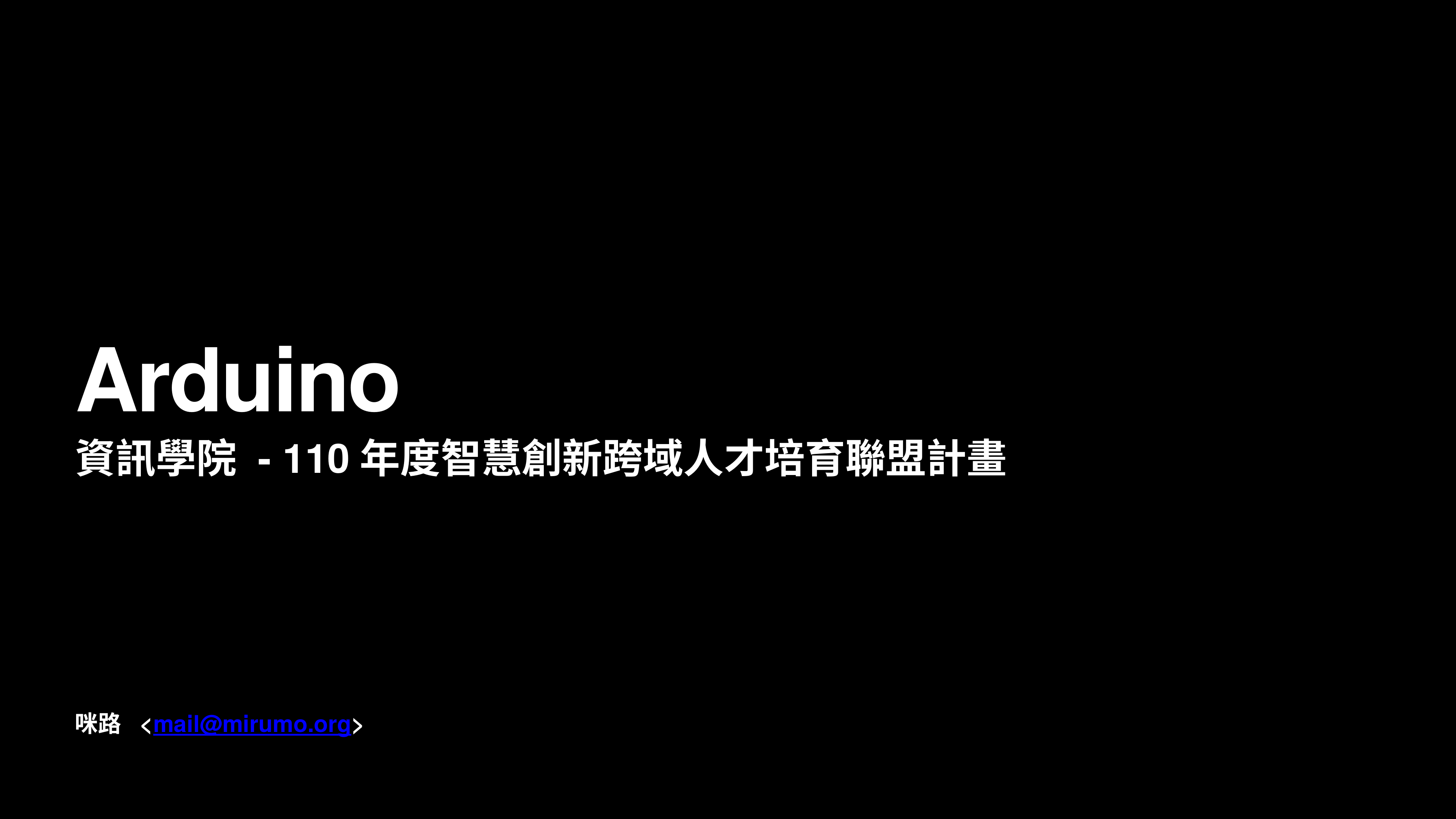

# Arduino
資訊學院 - 110年度智慧創新跨域人才培育聯盟計畫
咪路  <mail@mirumo.org>